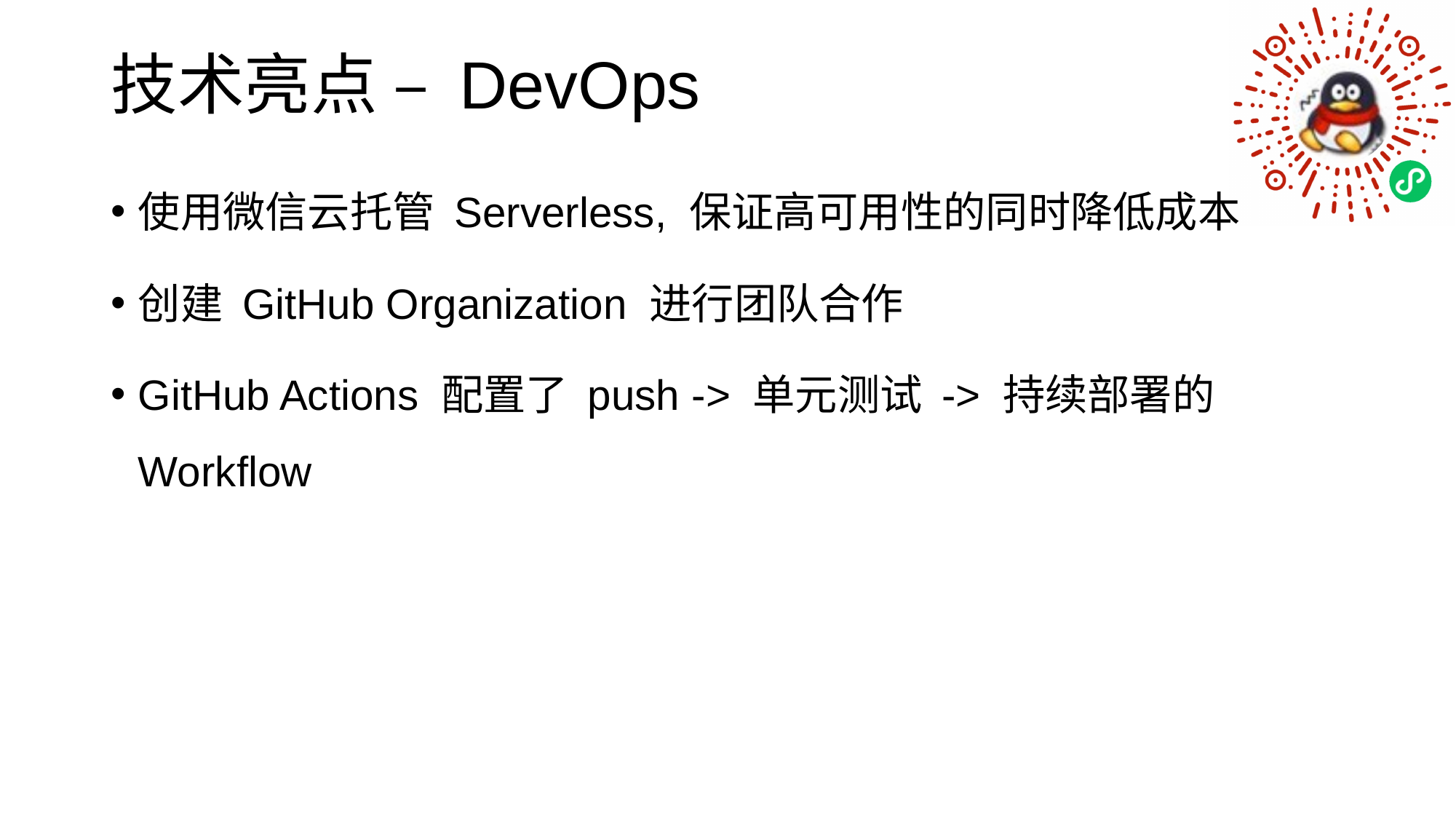

# 技术亮点 – DevOps
使用微信云托管 Serverless, 保证高可用性的同时降低成本
创建 GitHub Organization 进行团队合作
GitHub Actions 配置了 push -> 单元测试 -> 持续部署的 Workflow